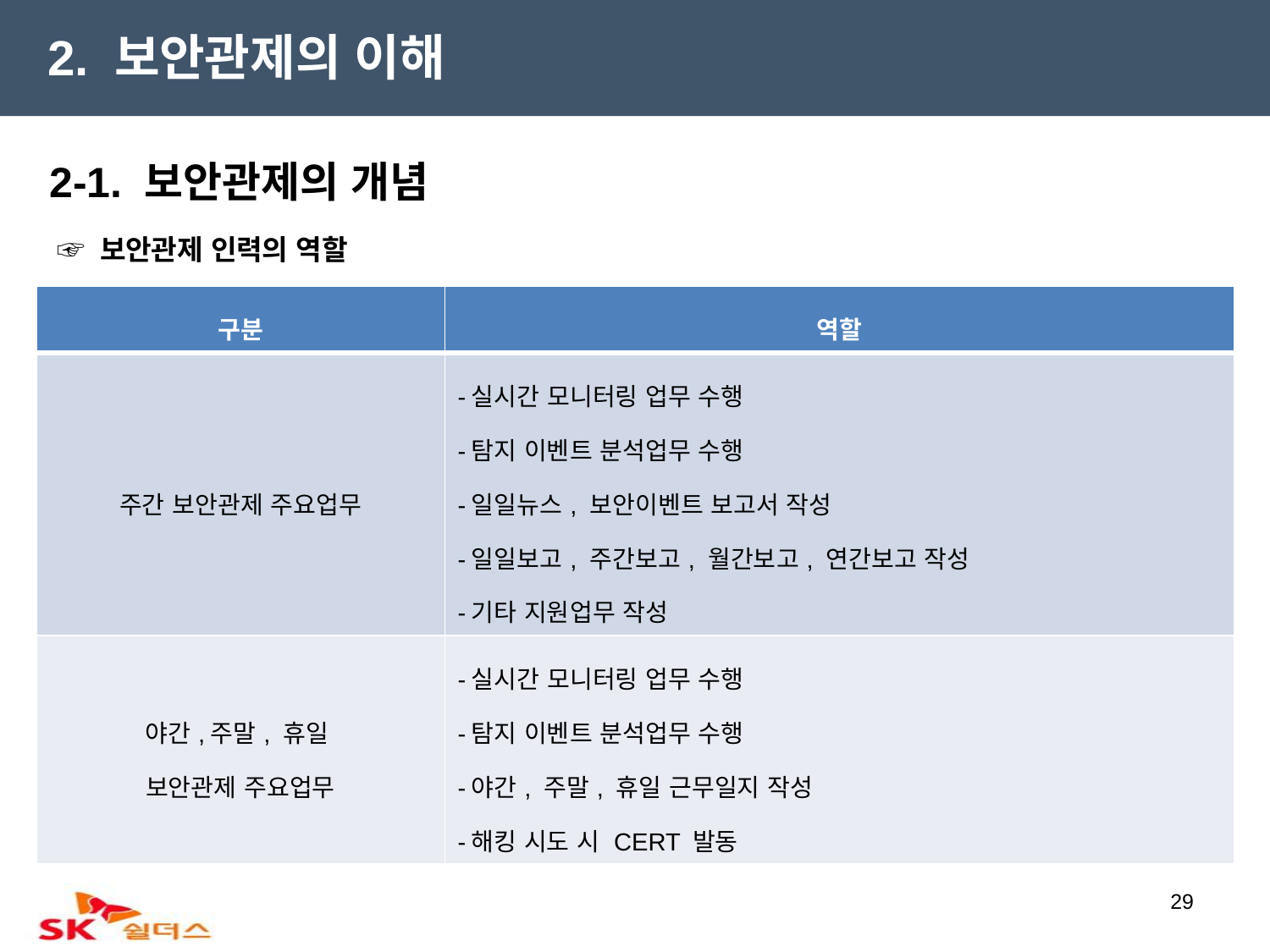

2. 보안관제의 이해
2-1. 보안관제의 개념
 ☞ 보안관제 인력의 역할
| 구분 | 역할 |
| --- | --- |
| 주간 보안관제 주요업무 | -실시간 모니터링 업무 수행 -탐지 이벤트 분석업무 수행 -일일뉴스, 보안이벤트 보고서 작성 -일일보고, 주간보고, 월간보고, 연간보고 작성 -기타 지원업무 작성 |
| 야간,주말, 휴일 보안관제 주요업무 | -실시간 모니터링 업무 수행 -탐지 이벤트 분석업무 수행 -야간, 주말, 휴일 근무일지 작성 -해킹 시도 시 CERT 발동 |
29